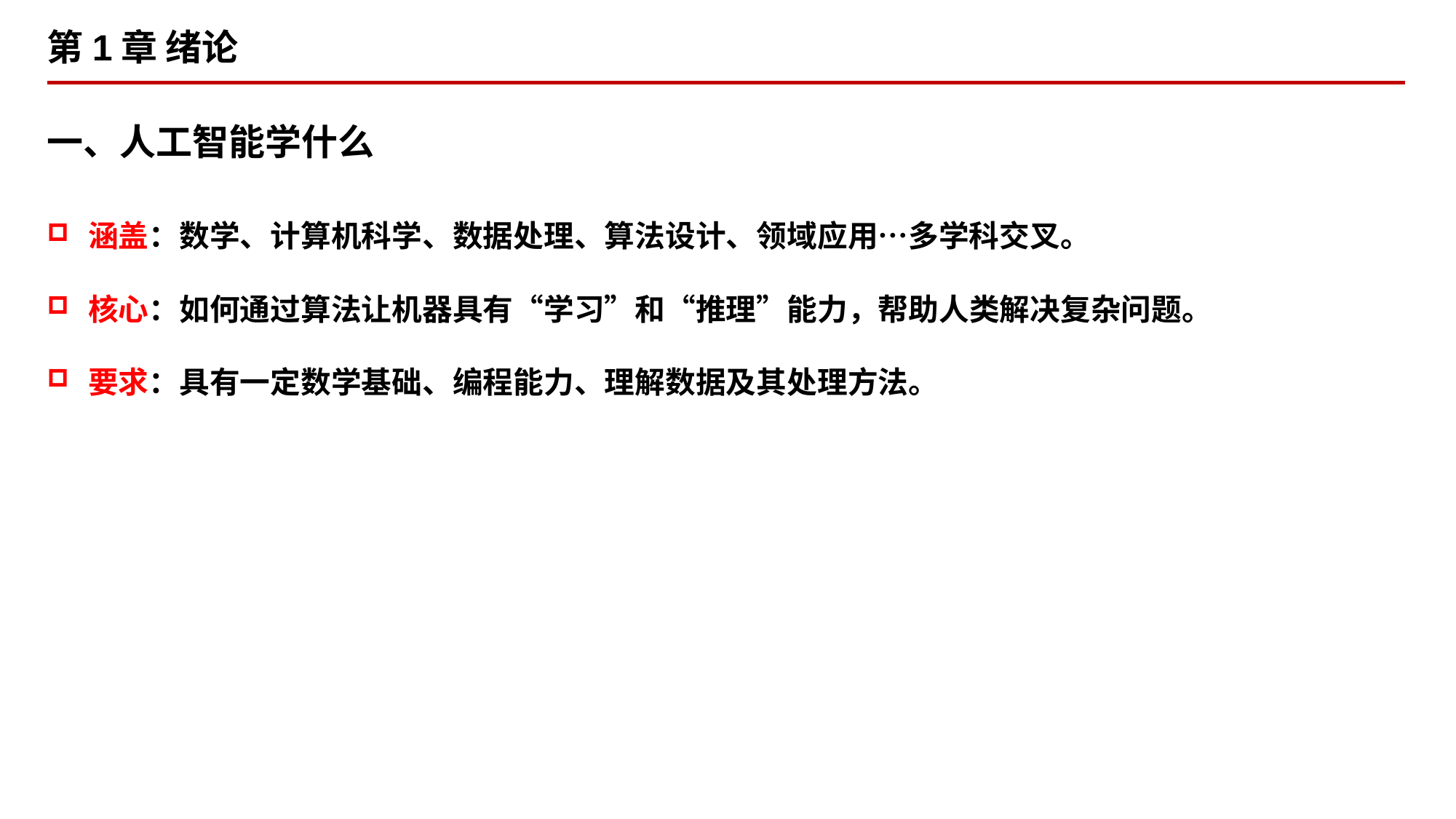

第1章 绪论
一、人工智能学什么
涵盖：数学、计算机科学、数据处理、算法设计、领域应用…多学科交叉。
核心：如何通过算法让机器具有“学习”和“推理”能力，帮助人类解决复杂问题。
要求：具有一定数学基础、编程能力、理解数据及其处理方法。